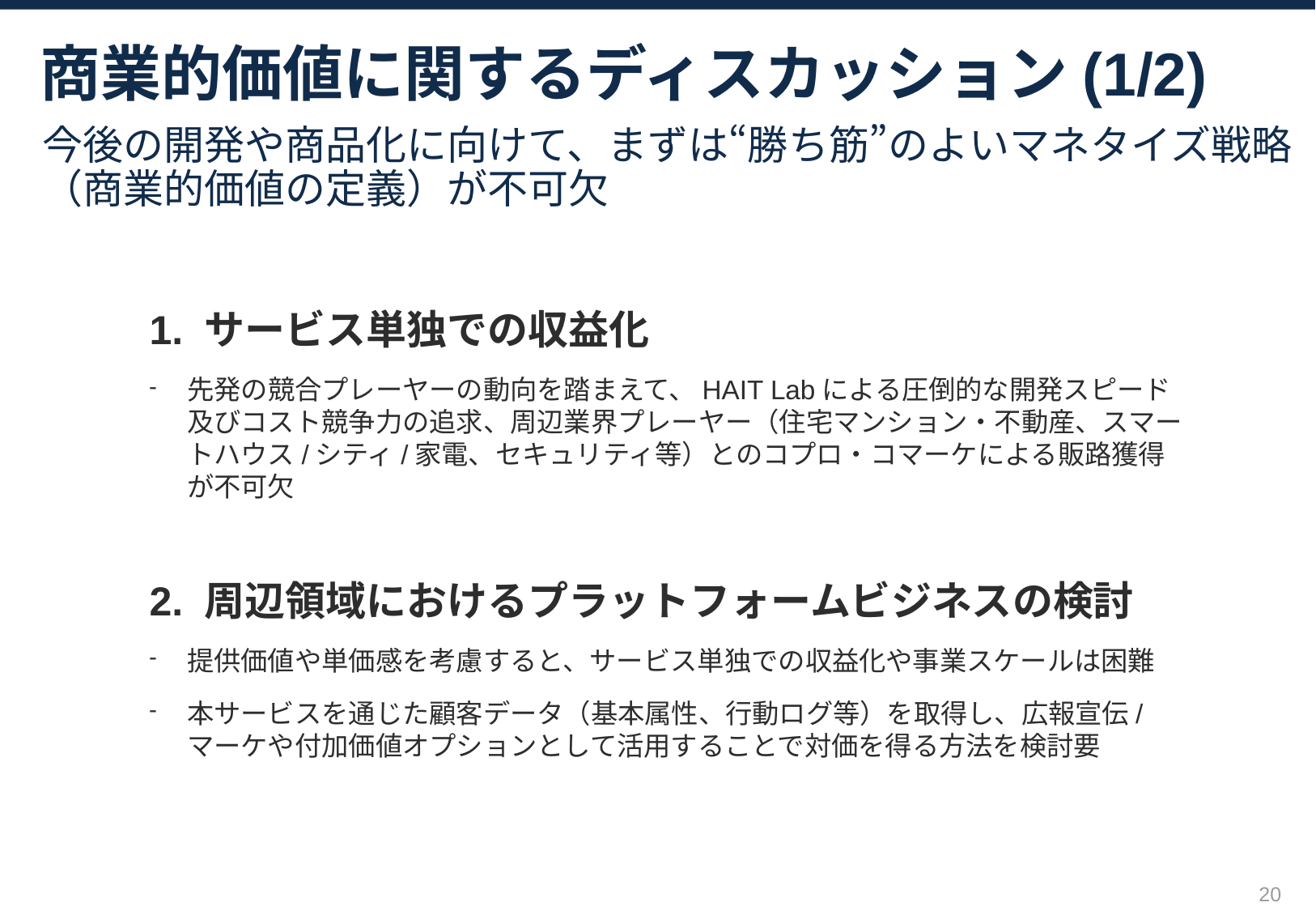

商業的価値に関するディスカッション(1/2)

今後の開発や商品化に向けて、まずは“勝ち筋”のよいマネタイズ戦略（商業的価値の定義）が不可欠
1. サービス単独での収益化
先発の競合プレーヤーの動向を踏まえて、HAIT Labによる圧倒的な開発スピード及びコスト競争力の追求、周辺業界プレーヤー（住宅マンション・不動産、スマートハウス/シティ/家電、セキュリティ等）とのコプロ・コマーケによる販路獲得が不可欠

2. 周辺領域におけるプラットフォームビジネスの検討
提供価値や単価感を考慮すると、サービス単独での収益化や事業スケールは困難
本サービスを通じた顧客データ（基本属性、行動ログ等）を取得し、広報宣伝/マーケや付加価値オプションとして活用することで対価を得る方法を検討要
20